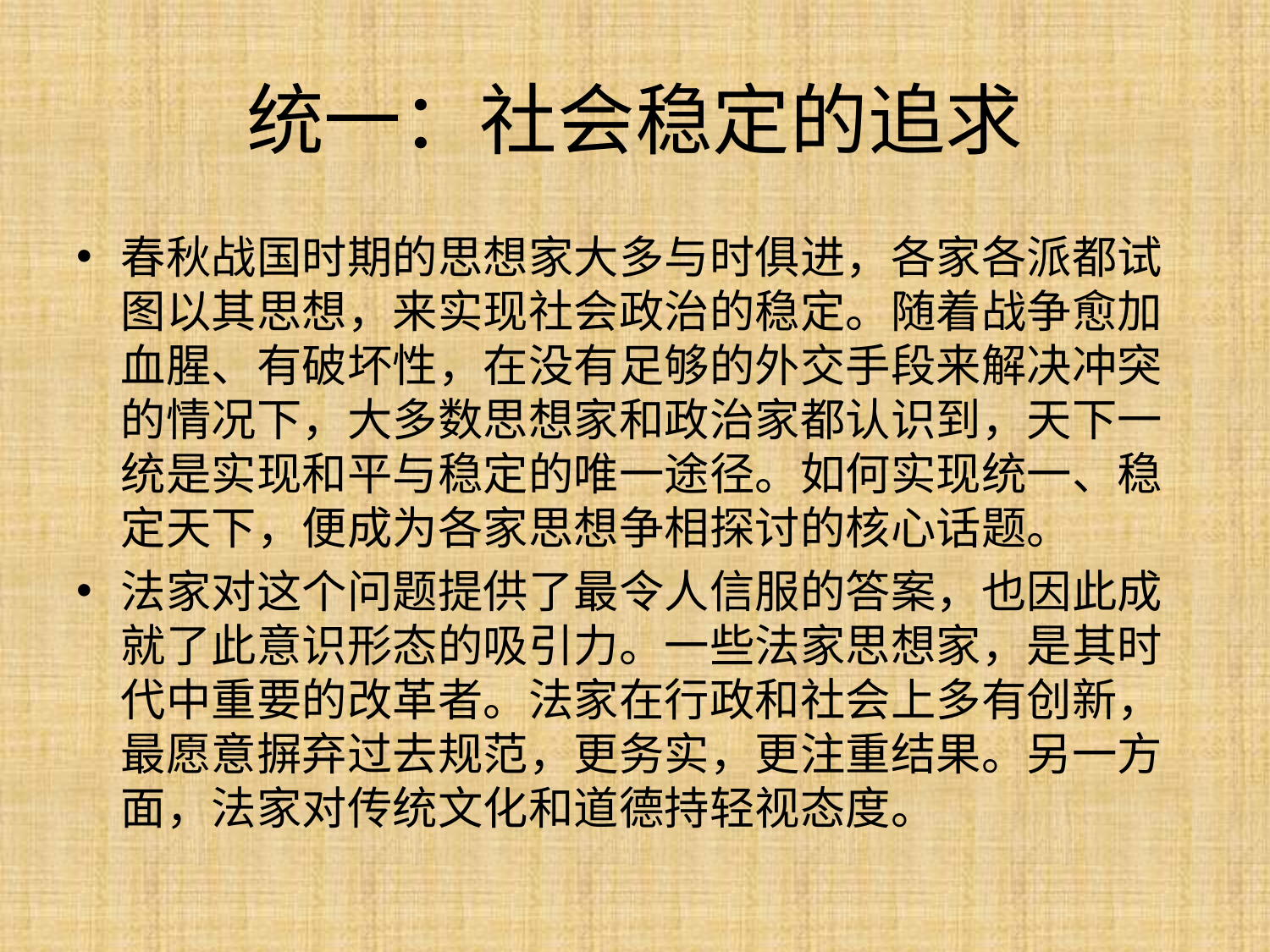

# 统一：社会稳定的追求
春秋战国时期的思想家大多与时俱进，各家各派都试图以其思想，来实现社会政治的稳定。随着战争愈加血腥、有破坏性，在没有足够的外交手段来解决冲突的情况下，大多数思想家和政治家都认识到，天下一统是实现和平与稳定的唯一途径。如何实现统一、稳定天下，便成为各家思想争相探讨的核心话题。
法家对这个问题提供了最令人信服的答案，也因此成就了此意识形态的吸引力。一些法家思想家，是其时代中重要的改革者。法家在行政和社会上多有创新，最愿意摒弃过去规范，更务实，更注重结果。另一方面，法家对传统文化和道德持轻视态度。